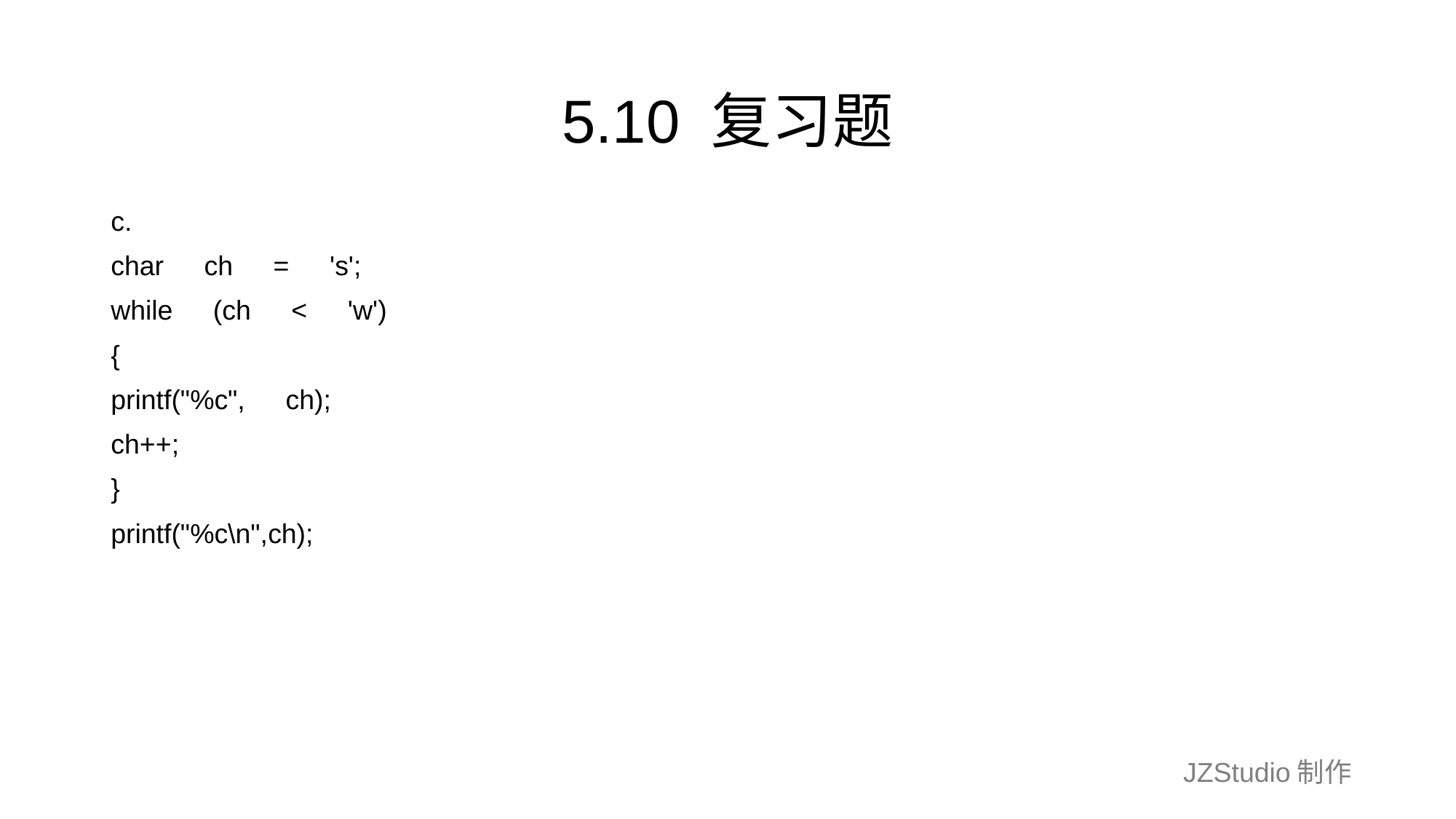

# 5.10 复习题
c.
char　ch　=　's';
while　(ch　<　'w')
{
printf("%c",　ch);
ch++;
}
printf("%c\n",ch);